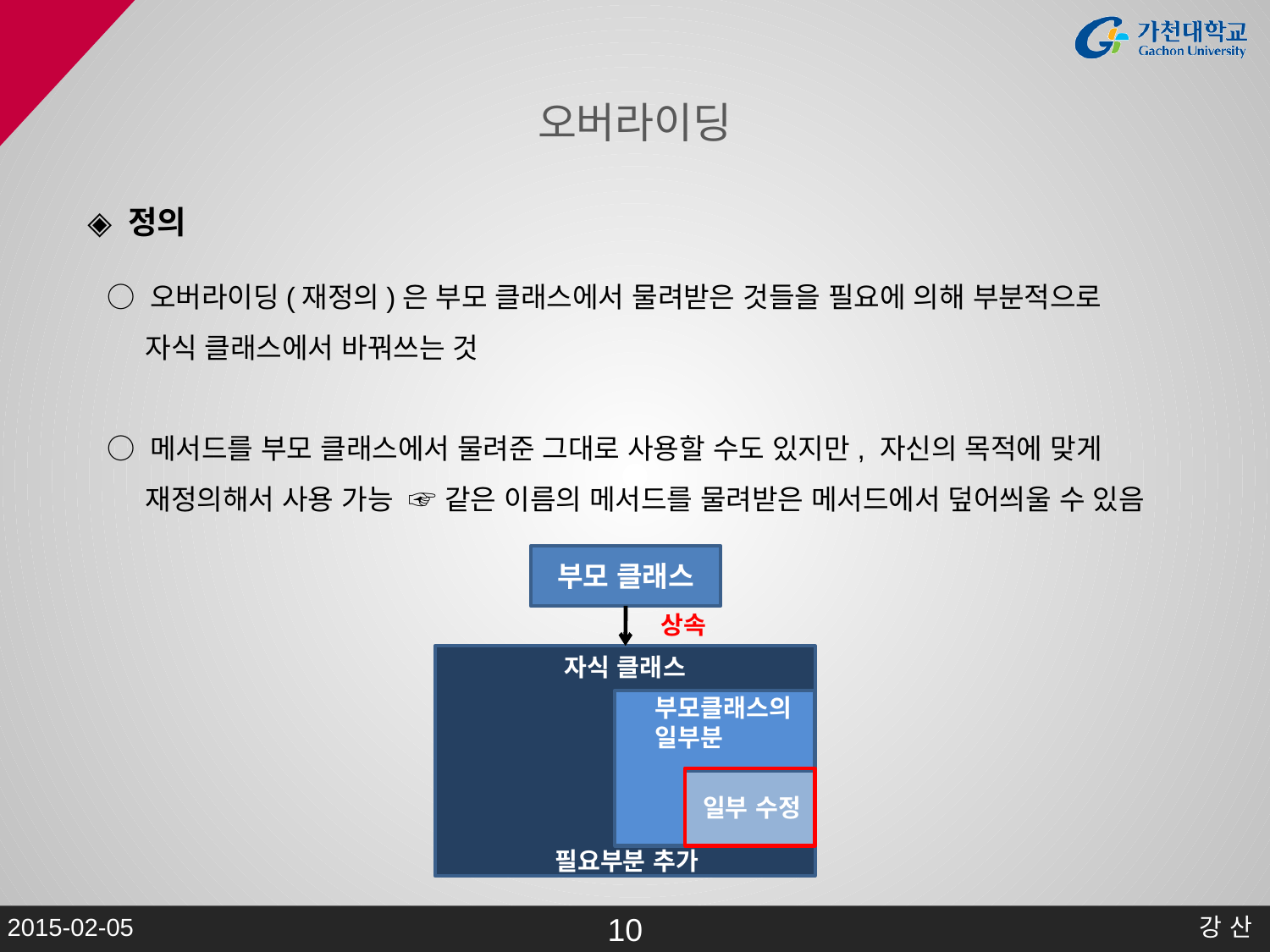

# 오버라이딩
◈ 정의
○ 오버라이딩(재정의)은 부모 클래스에서 물려받은 것들을 필요에 의해 부분적으로
    자식 클래스에서 바꿔쓰는 것

○ 메서드를 부모 클래스에서 물려준 그대로 사용할 수도 있지만, 자신의 목적에 맞게
    재정의해서 사용 가능  ☞ 같은 이름의 메서드를 물려받은 메서드에서 덮어씌울 수 있음
부모 클래스
상속

자식 클래스
부모클래스의
일부분

일부 수정
필요부분 추가

2015-02-05
강 산